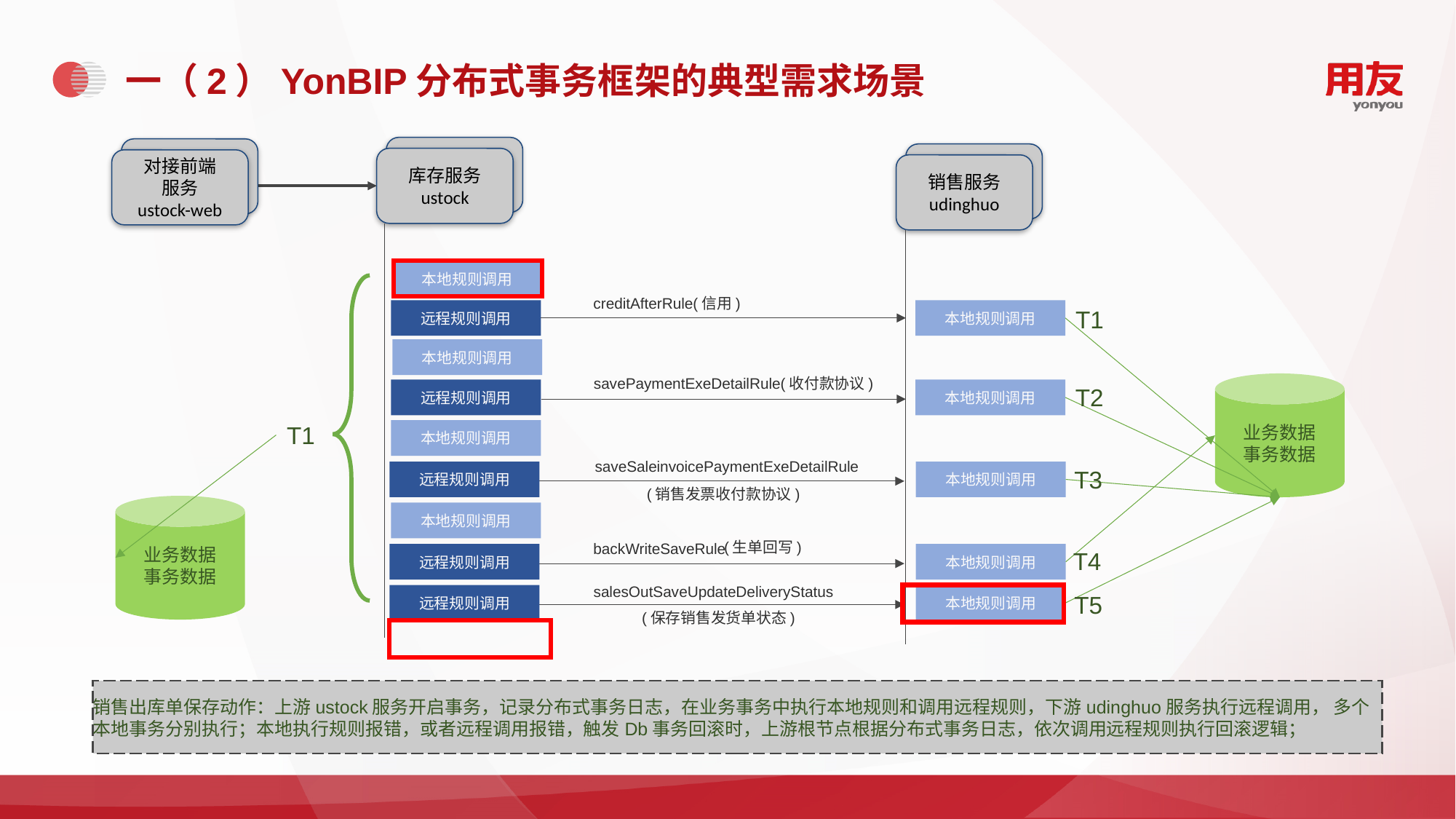

# 一（2）YonBIP分布式事务框架的典型需求场景

库存服务
ustock

对接前端
服务
ustock-web

销售服务
udinghuo
本地规则调用

creditAfterRule(信用)
T1
远程规则调用
本地规则调用
本地规则调用
savePaymentExeDetailRule(收付款协议)
业务数据
事务数据
T2
本地规则调用
远程规则调用
T1
本地规则调用
saveSaleinvoicePaymentExeDetailRule
T3
本地规则调用
远程规则调用
(销售发票收付款协议)
业务数据
事务数据
本地规则调用
(生单回写)
backWriteSaveRule
T4
本地规则调用
远程规则调用
salesOutSaveUpdateDeliveryStatus
T5

本地规则调用
远程规则调用
(保存销售发货单状态)

销售出库单保存动作：上游ustock服务开启事务，记录分布式事务日志，在业务事务中执行本地规则和调用远程规则，下游udinghuo服务执行远程调用， 多个本地事务分别执行；本地执行规则报错，或者远程调用报错，触发Db事务回滚时，上游根节点根据分布式事务日志，依次调用远程规则执行回滚逻辑；